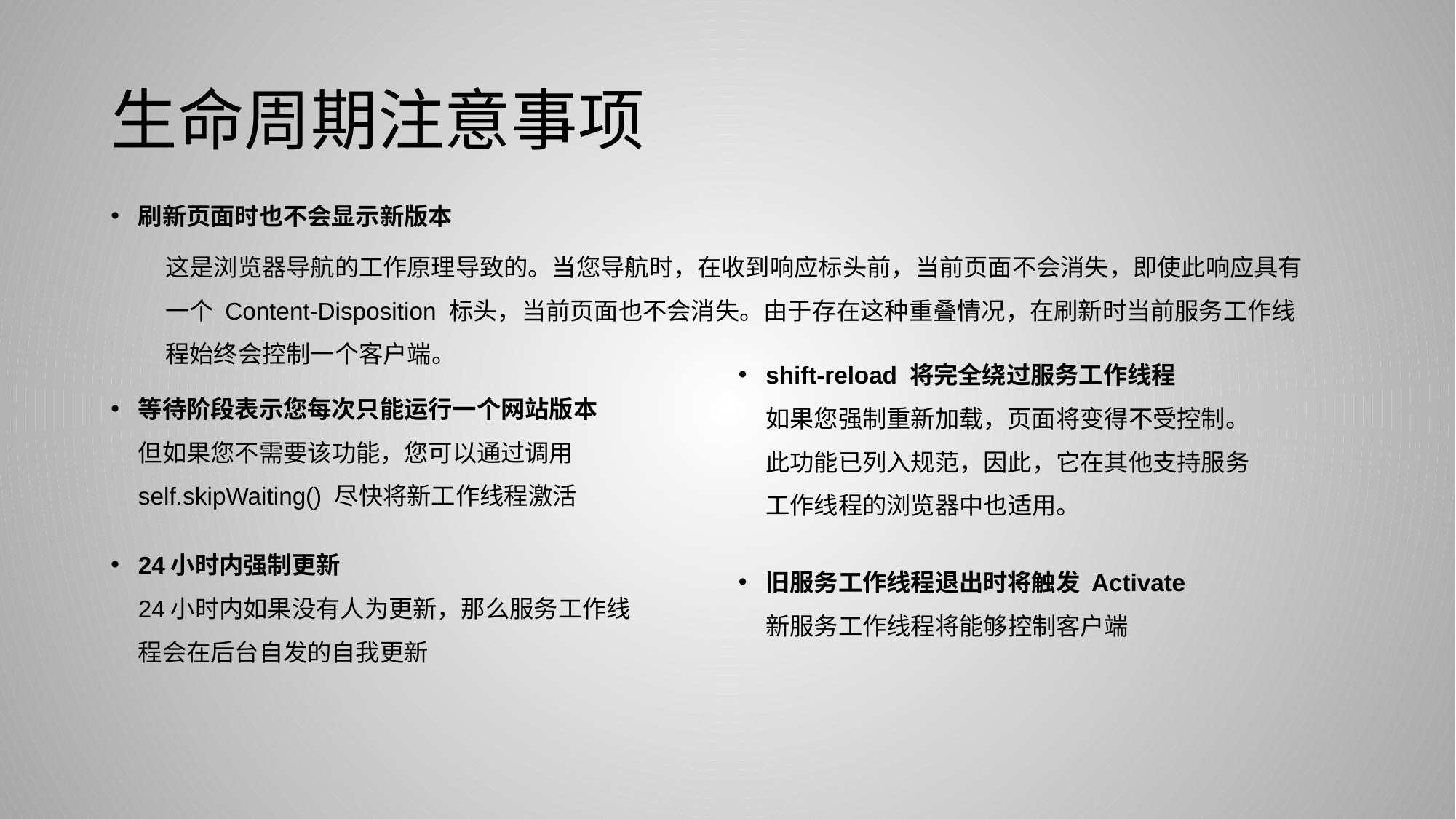

# 生命周期注意事项
刷新页面时也不会显示新版本
这是浏览器导航的工作原理导致的。当您导航时，在收到响应标头前，当前页面不会消失，即使此响应具有一个 Content-Disposition 标头，当前页面也不会消失。由于存在这种重叠情况，在刷新时当前服务工作线程始终会控制一个客户端。
shift-reload 将完全绕过服务工作线程
如果您强制重新加载，页面将变得不受控制。此功能已列入规范，因此，它在其他支持服务工作线程的浏览器中也适用。

等待阶段表示您每次只能运行一个网站版本
但如果您不需要该功能，您可以通过调用 self.skipWaiting() 尽快将新工作线程激活
24小时内强制更新
24小时内如果没有人为更新，那么服务工作线程会在后台自发的自我更新
旧服务工作线程退出时将触发 Activate
新服务工作线程将能够控制客户端